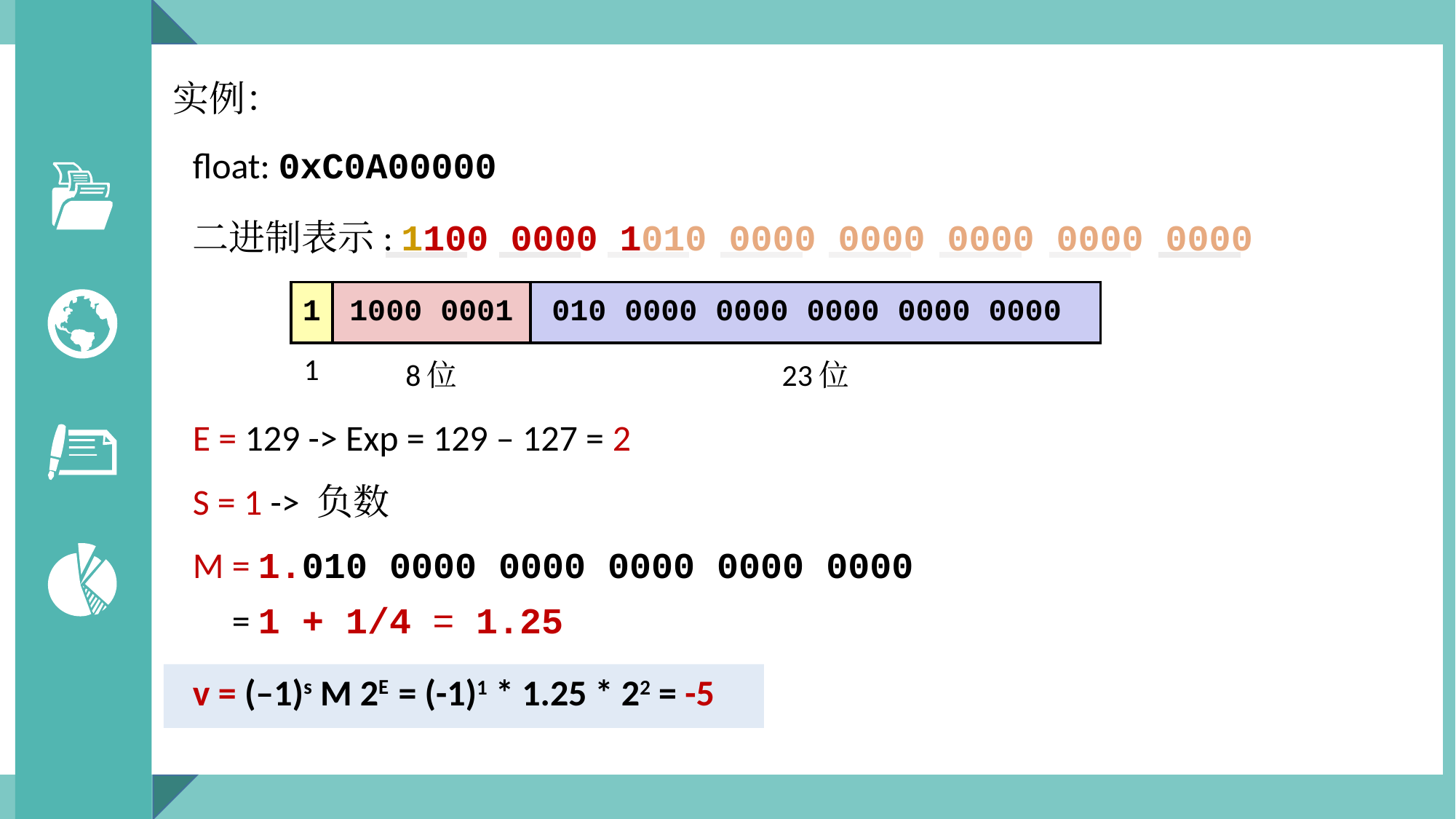

实例：
float: 0xC0A00000
二进制表示: 1100 0000 1010 0000 0000 0000 0000 0000
| 1 | 1000 0001 | 010 0000 0000 0000 0000 0000 |
| --- | --- | --- |
| 1 | 8位 | 23位 |
E = 129 -> Exp = 129 – 127 = 2
S = 1 -> 负数
M = 1.010 0000 0000 0000 0000 0000
M = 1 + 1/4 = 1.25

v = (–1)s M 2E  = (-1)1 * 1.25 * 22 = -5